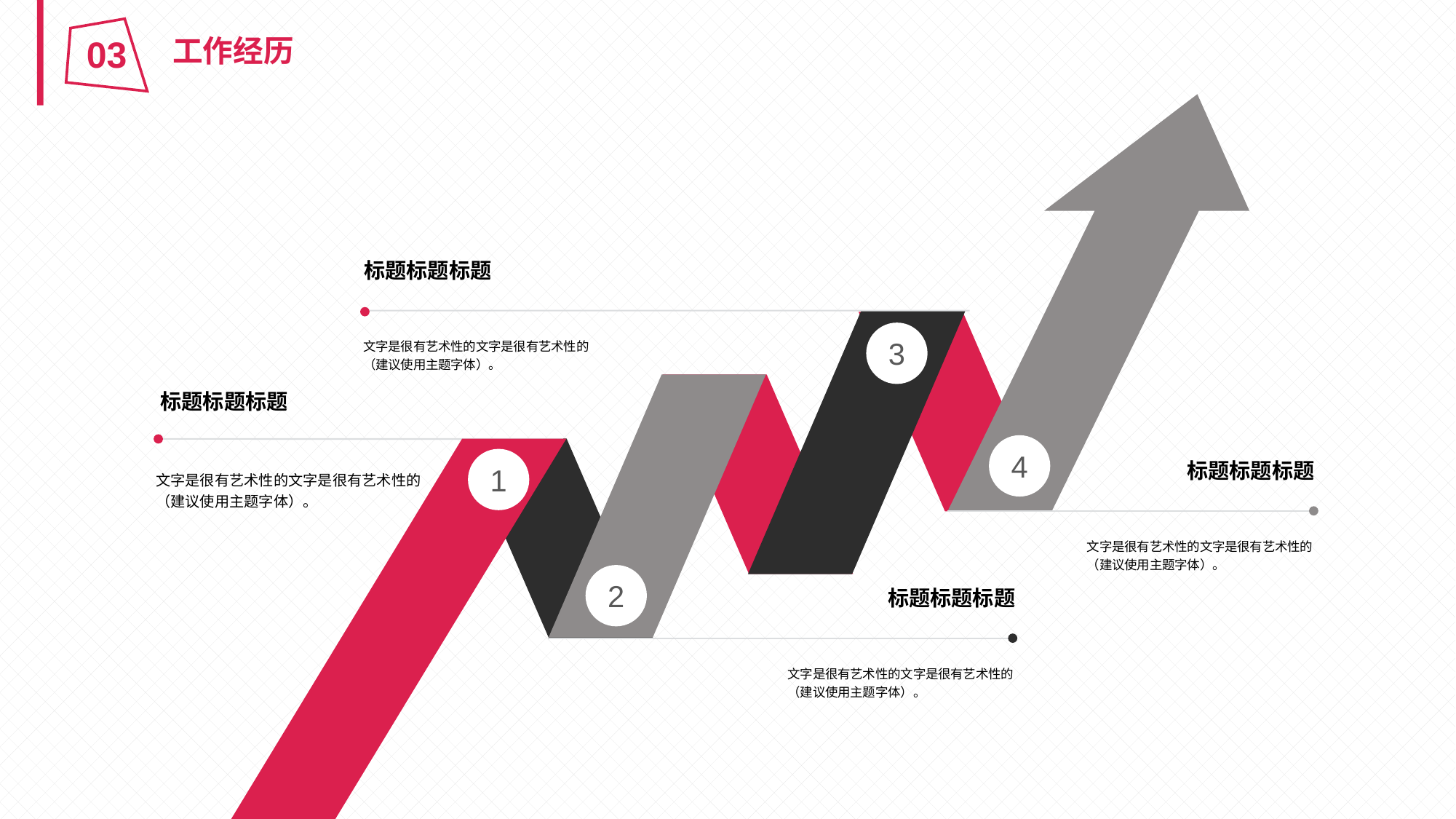

工作经历
03

标题标题标题

3
文字是很有艺术性的文字是很有艺术性的
（建议使用主题字体）。

标题标题标题

4

1
标题标题标题
文字是很有艺术性的文字是很有艺术性的
（建议使用主题字体）。

文字是很有艺术性的文字是很有艺术性的
（建议使用主题字体）。
2
标题标题标题

文字是很有艺术性的文字是很有艺术性的
（建议使用主题字体）。